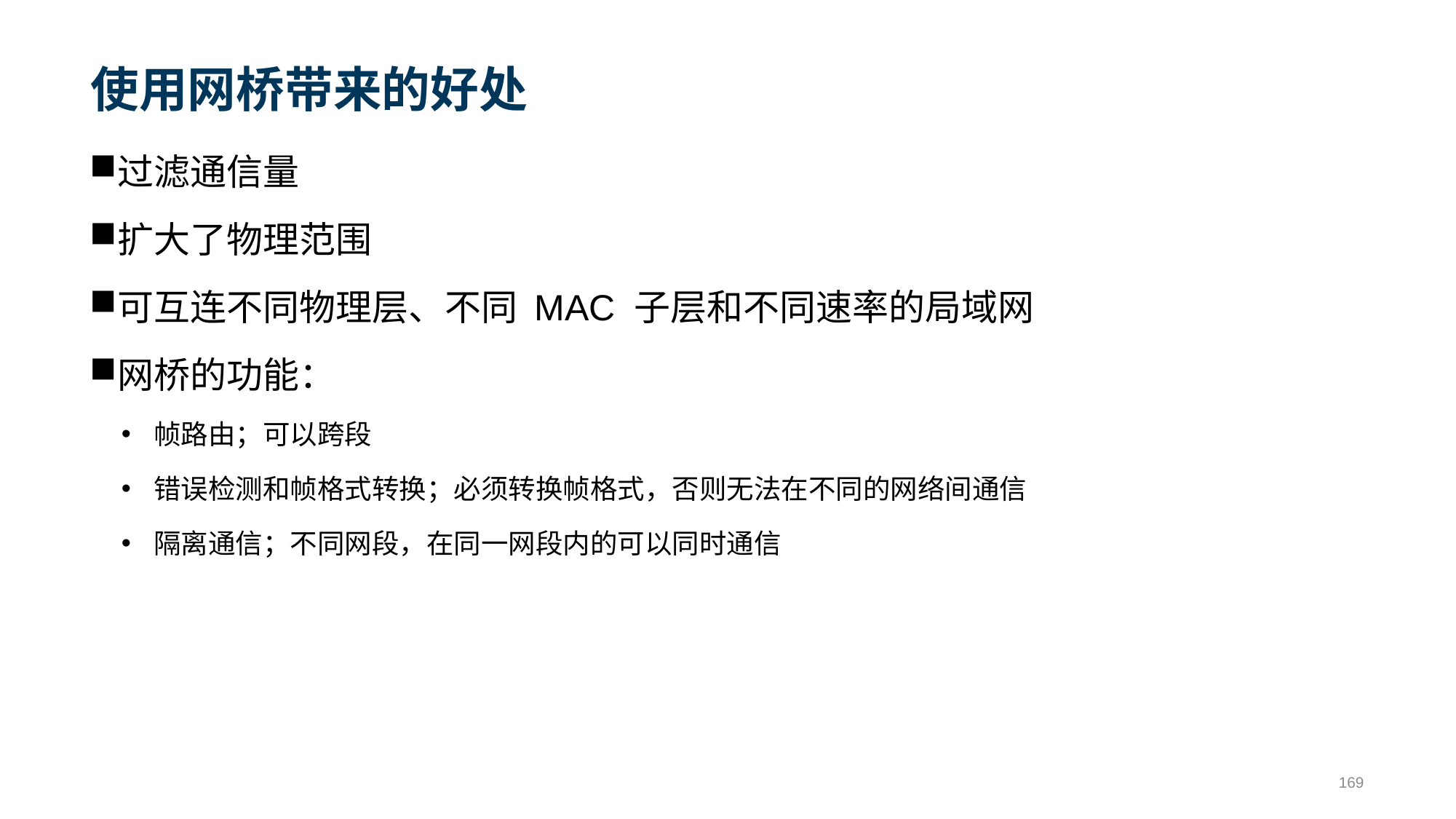

# 使用网桥带来的好处
过滤通信量
扩大了物理范围
可互连不同物理层、不同 MAC 子层和不同速率的局域网
网桥的功能：
帧路由；可以跨段
错误检测和帧格式转换；必须转换帧格式，否则无法在不同的网络间通信
隔离通信；不同网段，在同一网段内的可以同时通信

169